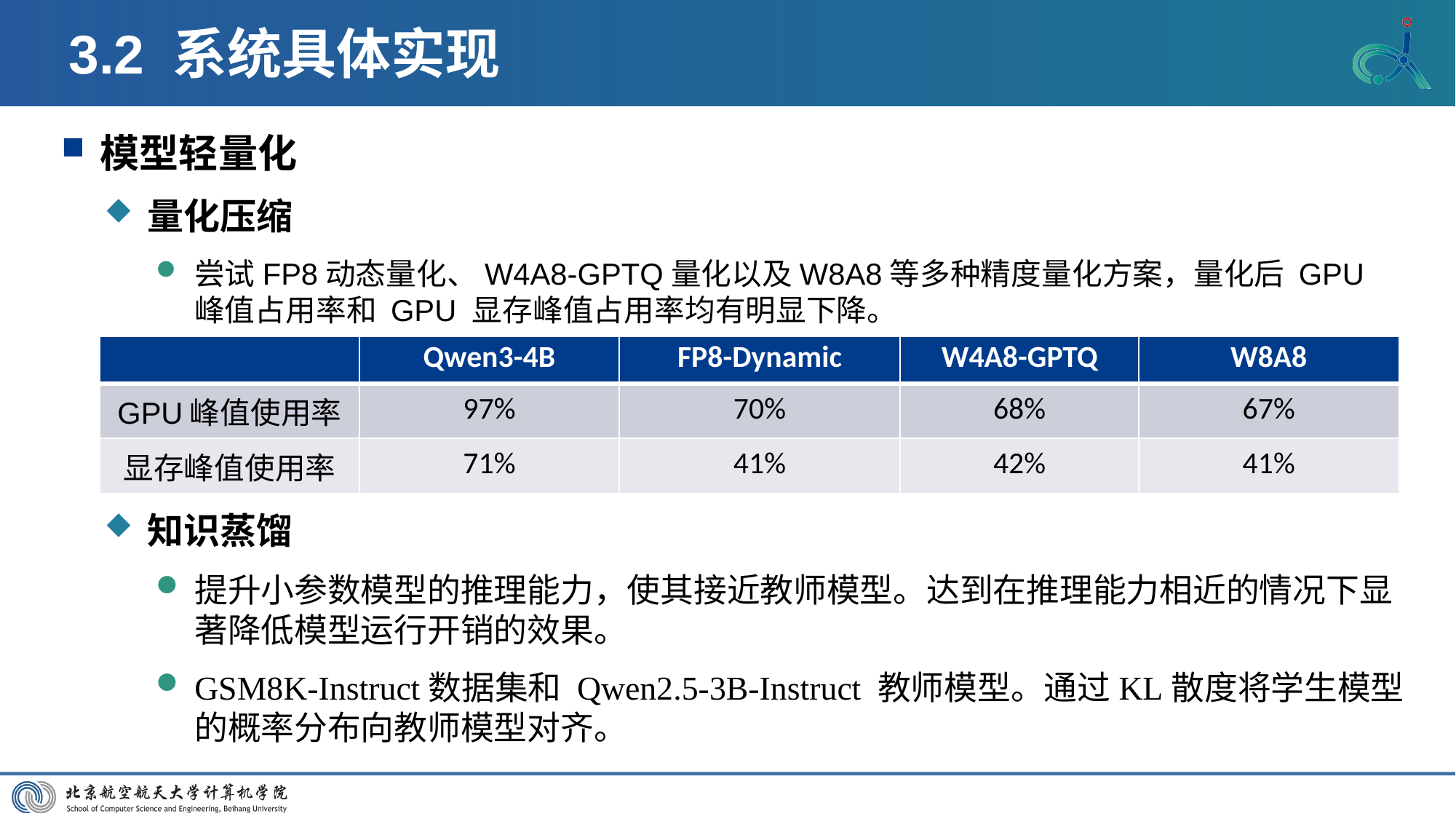

# 3.2 系统具体实现
模型轻量化
量化压缩
尝试FP8动态量化、W4A8-GPTQ量化以及W8A8等多种精度量化方案，量化后 GPU 峰值占用率和 GPU 显存峰值占用率均有明显下降。

知识蒸馏
提升小参数模型的推理能力，使其接近教师模型。达到在推理能力相近的情况下显著降低模型运行开销的效果。
GSM8K-Instruct数据集和 Qwen2.5-3B-Instruct 教师模型。通过KL散度将学生模型的概率分布向教师模型对齐。
|  | Qwen3-4B | FP8-Dynamic | W4A8-GPTQ | W8A8 |
| --- | --- | --- | --- | --- |
| GPU峰值使用率 | 97% | 70% | 68% | 67% |
| 显存峰值使用率 | 71% | 41% | 42% | 41% |
10